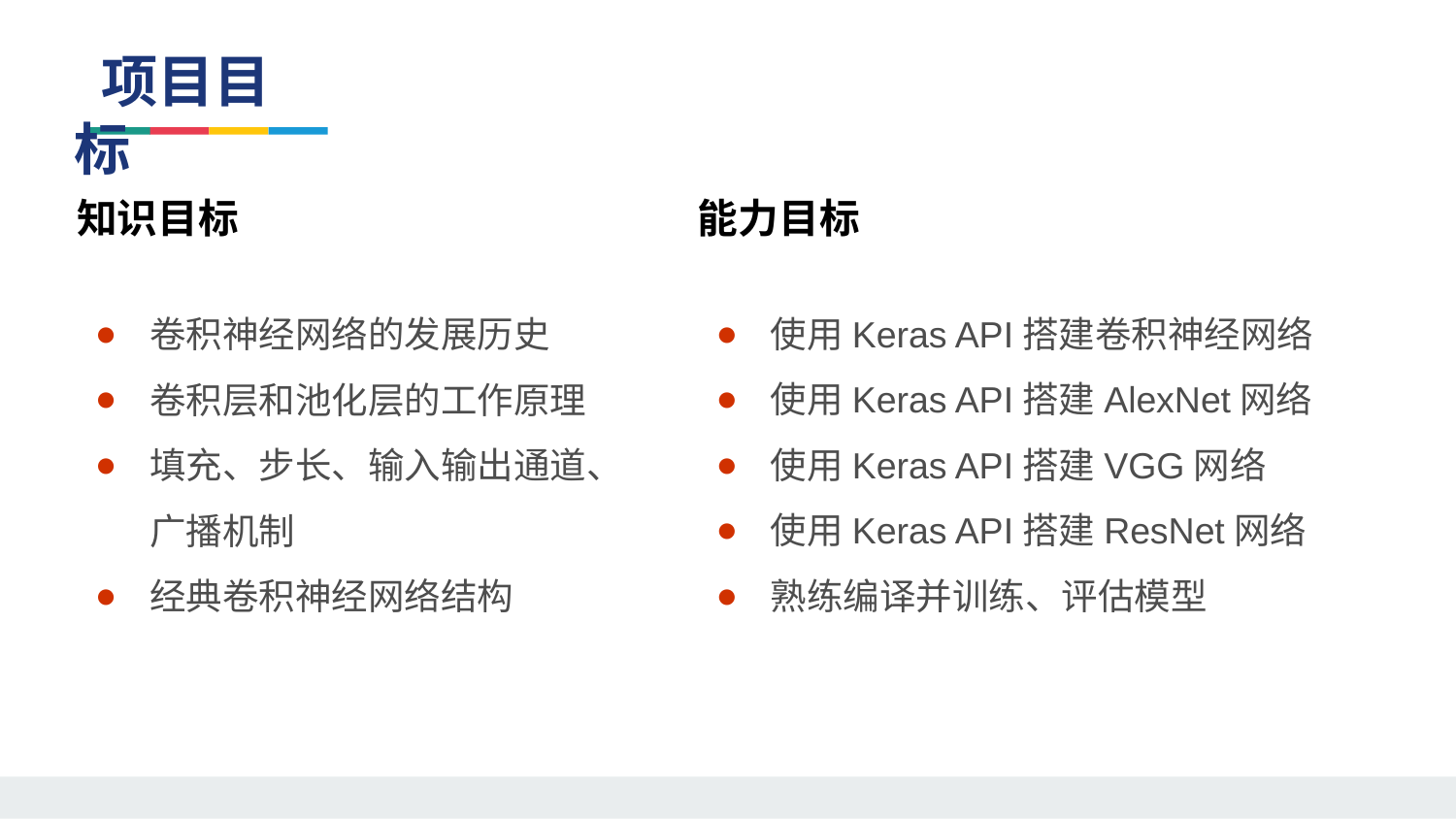

项目目标
能力目标

使用Keras API搭建卷积神经网络
使用Keras API搭建AlexNet网络
使用Keras API搭建VGG网络
使用Keras API搭建ResNet网络
熟练编译并训练、评估模型
知识目标

卷积神经网络的发展历史
卷积层和池化层的工作原理
填充、步长、输入输出通道、广播机制
经典卷积神经网络结构